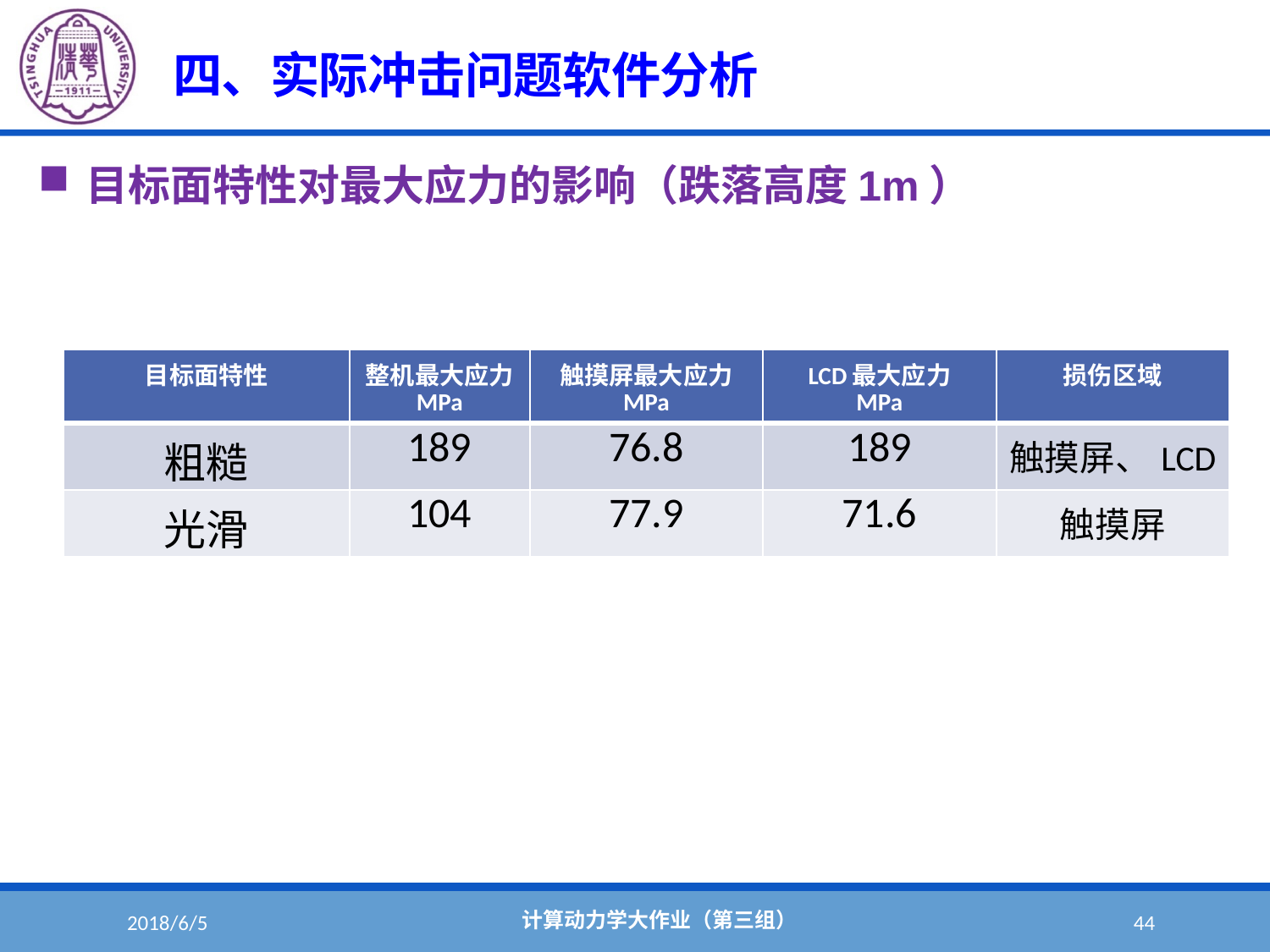

#
四、实际冲击问题软件分析
目标面特性对最大应力的影响（跌落高度1m）
| 目标面特性 | 整机最大应力 MPa | 触摸屏最大应力 MPa | LCD最大应力 MPa | 损伤区域 |
| --- | --- | --- | --- | --- |
| 粗糙 | 189 | 76.8 | 189 | 触摸屏、LCD |
| 光滑 | 104 | 77.9 | 71.6 | 触摸屏 |
计算动力学大作业（第三组）
2018/6/5
44